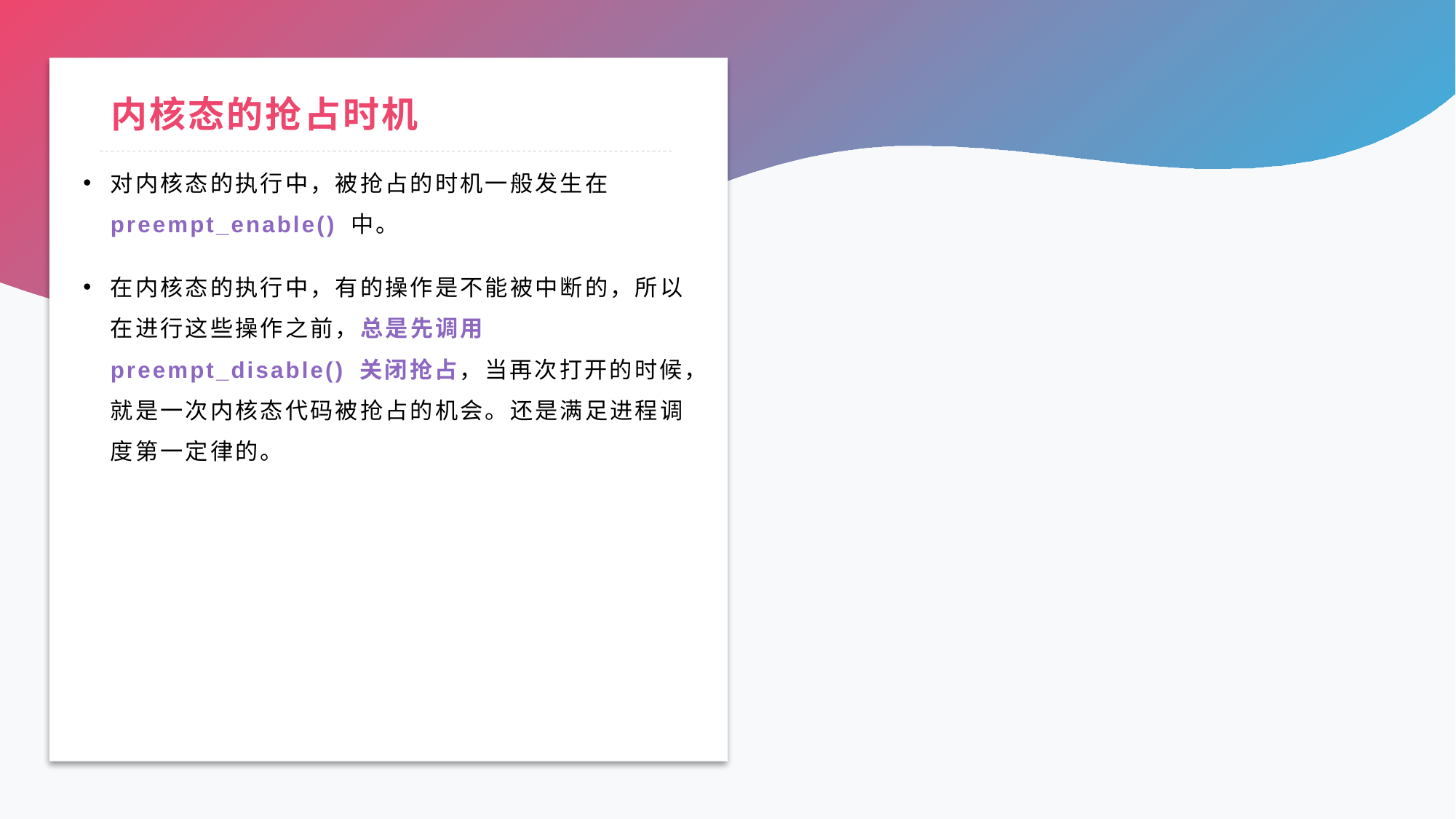

# 内核态的抢占时机
对内核态的执行中，被抢占的时机一般发生在 preempt_enable() 中。
在内核态的执行中，有的操作是不能被中断的，所以在进行这些操作之前，总是先调用 preempt_disable() 关闭抢占，当再次打开的时候，就是一次内核态代码被抢占的机会。还是满足进程调度第一定律的。